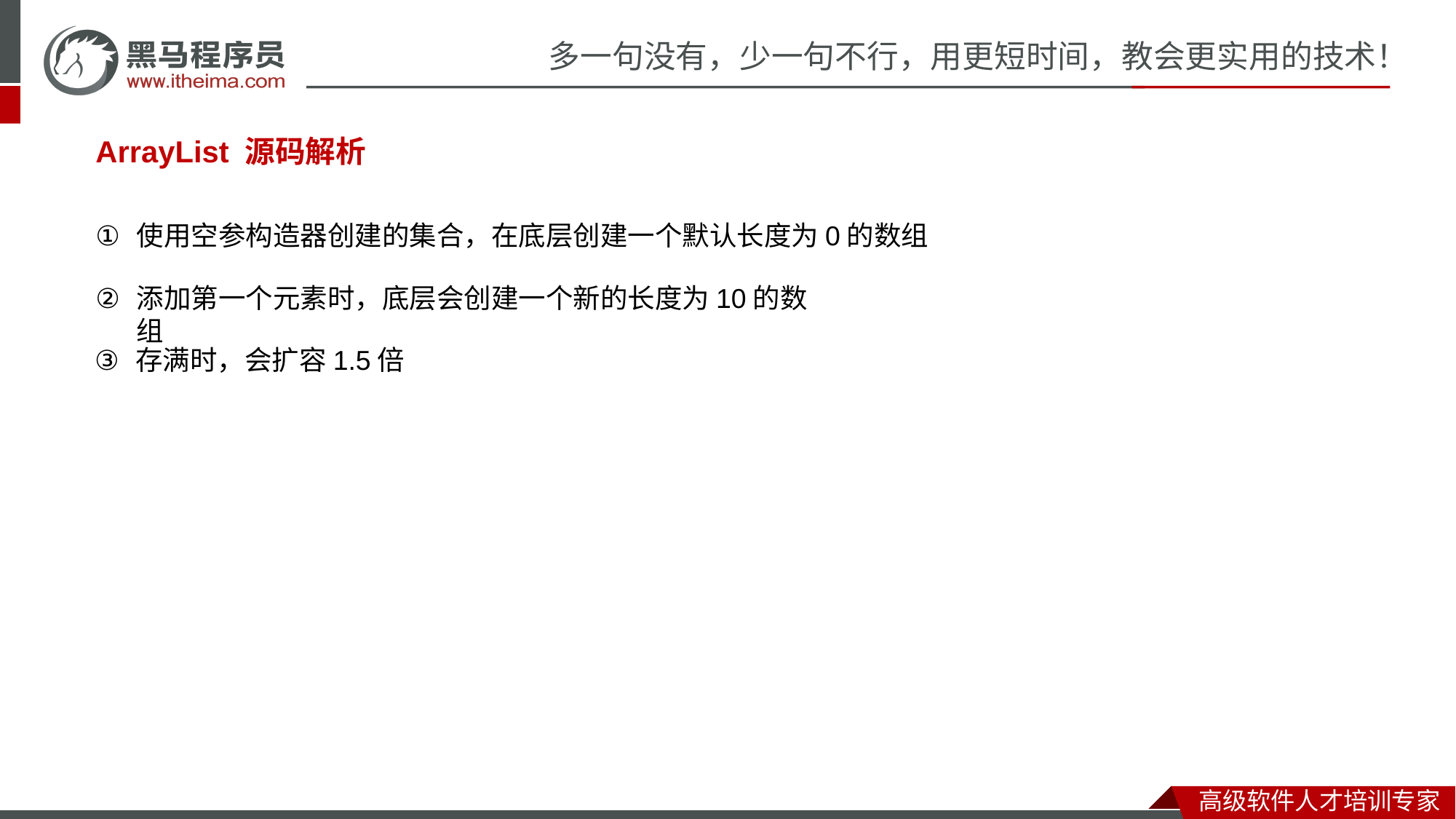

# ArrayList 源码解析
使用空参构造器创建的集合，在底层创建一个默认长度为0的数组
添加第一个元素时，底层会创建一个新的长度为10的数组
存满时，会扩容1.5倍